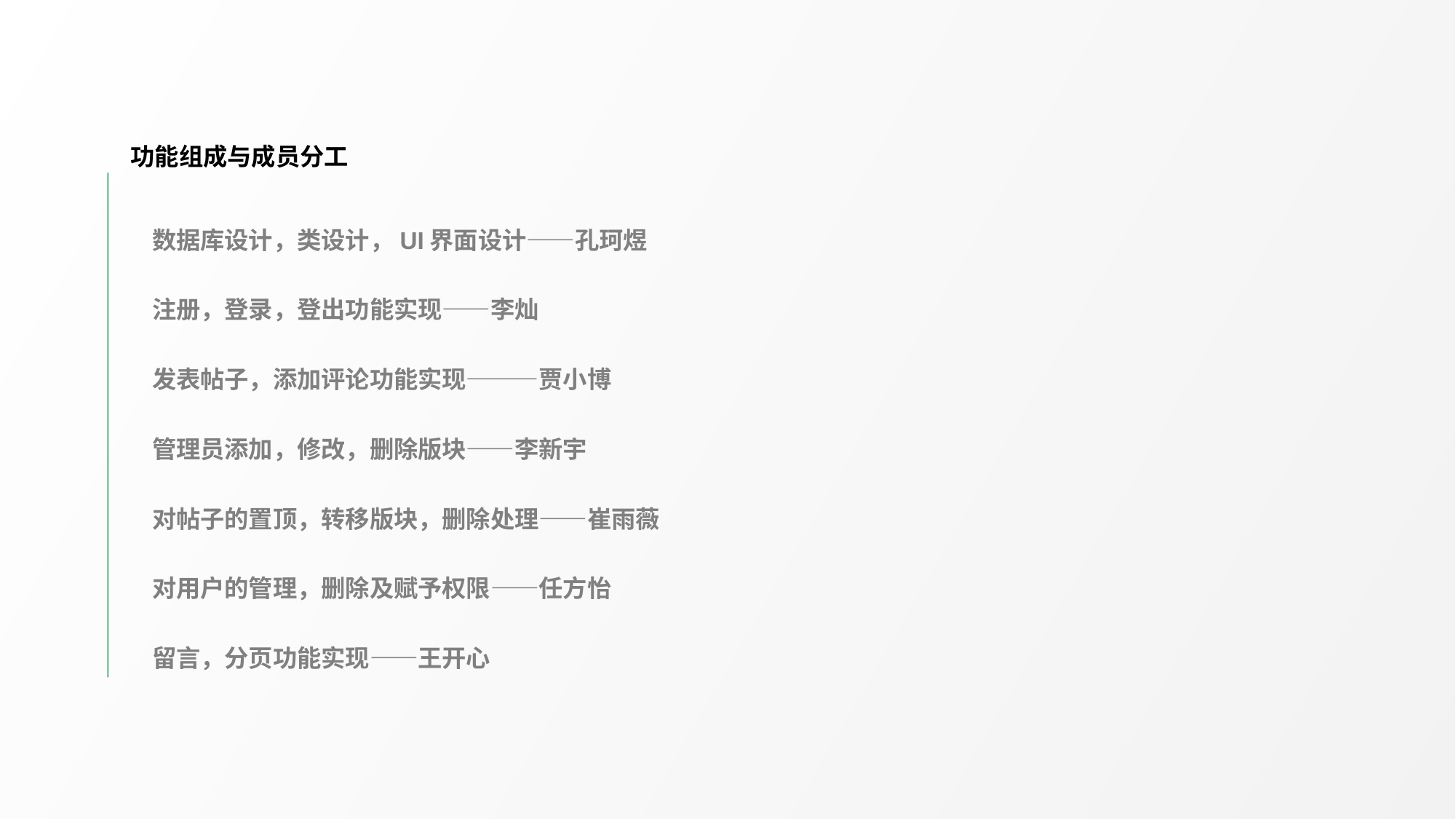

功能组成与成员分工
数据库设计，类设计，UI界面设计——孔珂煜

注册，登录，登出功能实现——李灿

发表帖子，添加评论功能实现———贾小博

管理员添加，修改，删除版块——李新宇

对帖子的置顶，转移版块，删除处理——崔雨薇

对用户的管理，删除及赋予权限——任方怡

留言，分页功能实现——王开心